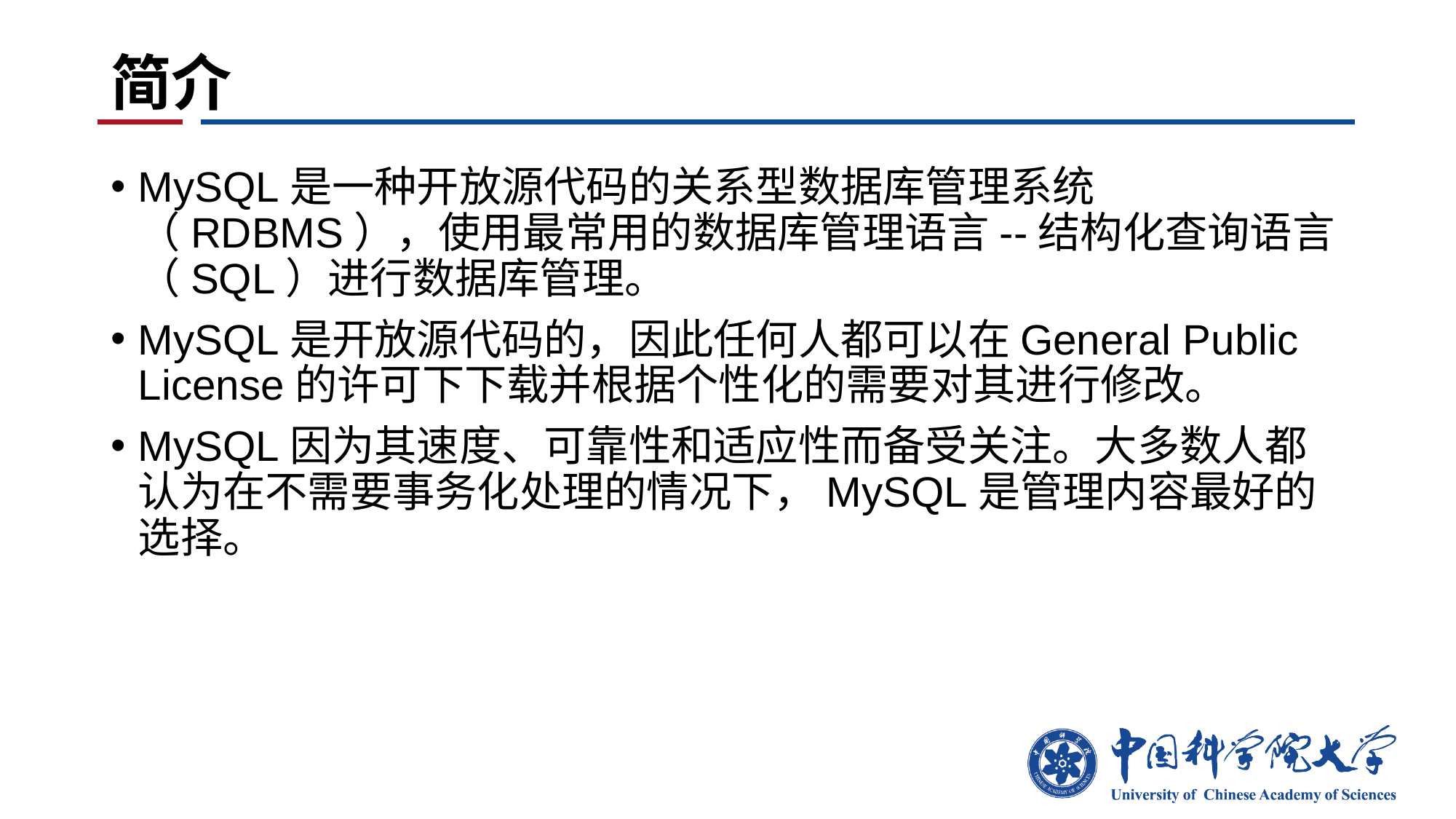

# 简介
MySQL是一种开放源代码的关系型数据库管理系统（RDBMS），使用最常用的数据库管理语言--结构化查询语言（SQL）进行数据库管理。
MySQL是开放源代码的，因此任何人都可以在General Public License的许可下下载并根据个性化的需要对其进行修改。
MySQL因为其速度、可靠性和适应性而备受关注。大多数人都认为在不需要事务化处理的情况下，MySQL是管理内容最好的选择。